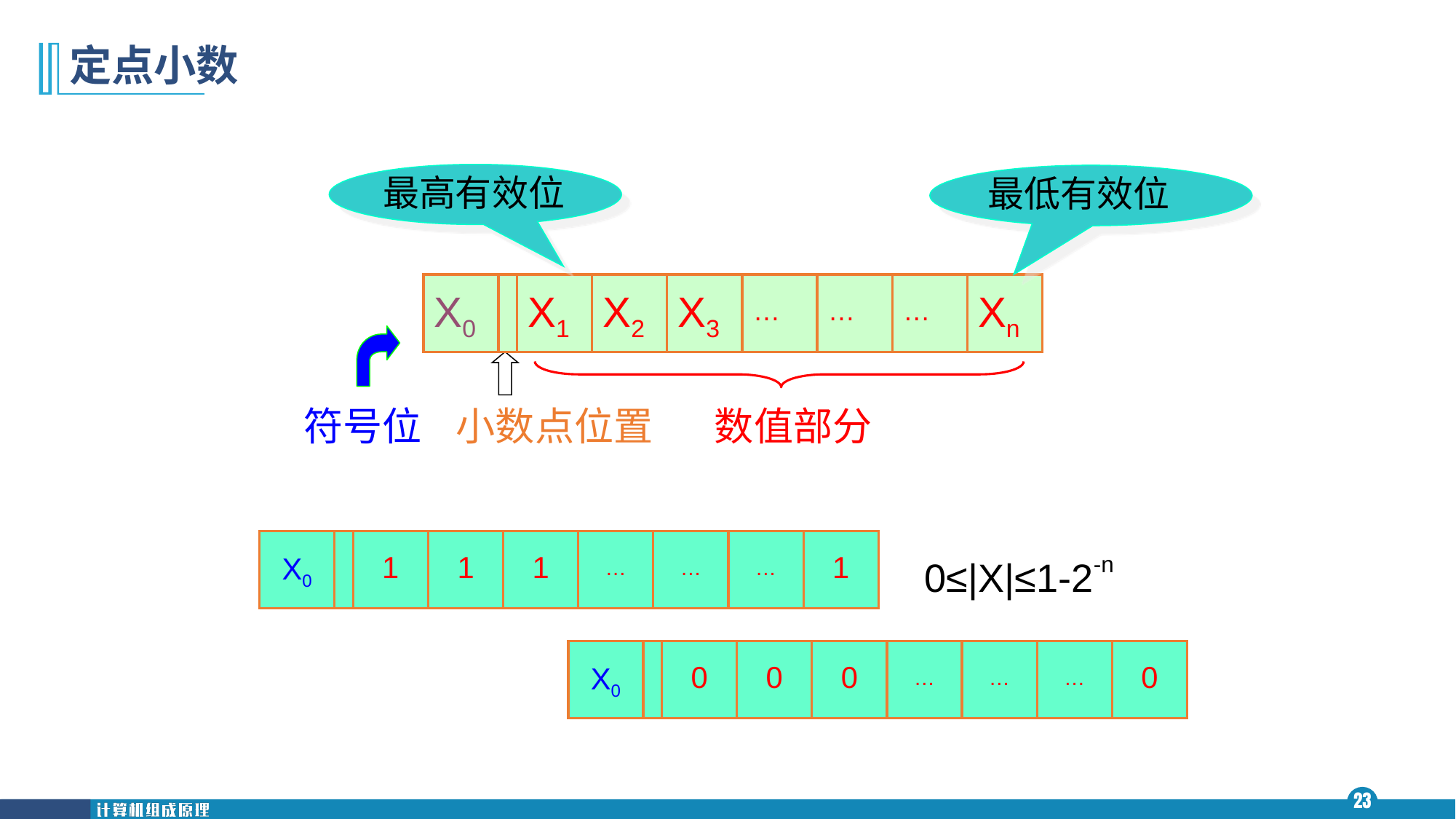

# 定点小数
最高有效位
最低有效位
X0

X1
X2
X3
…
…
…
Xn

符号位

小数点位置

数值部分
X0

1
1
1
…
…
…
1
0≤|X|≤1-2-n
X0

0
0
0
…
…
…
0